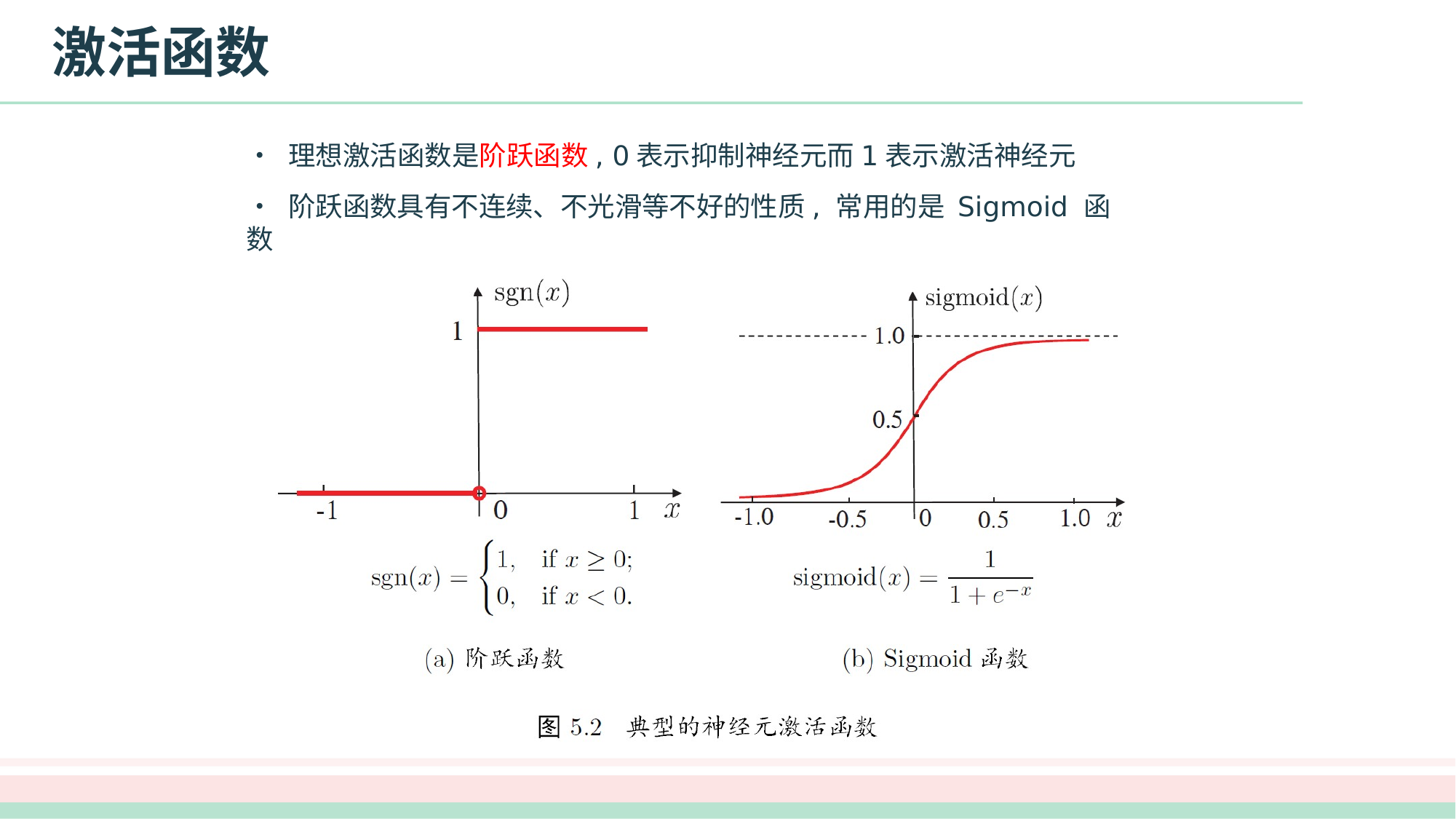

# 激活函数
•	理想激活函数是阶跃函数, 0表示抑制神经元而1表示激活神经元
•	阶跃函数具有不连续、不光滑等不好的性质, 常用的是 Sigmoid 函数